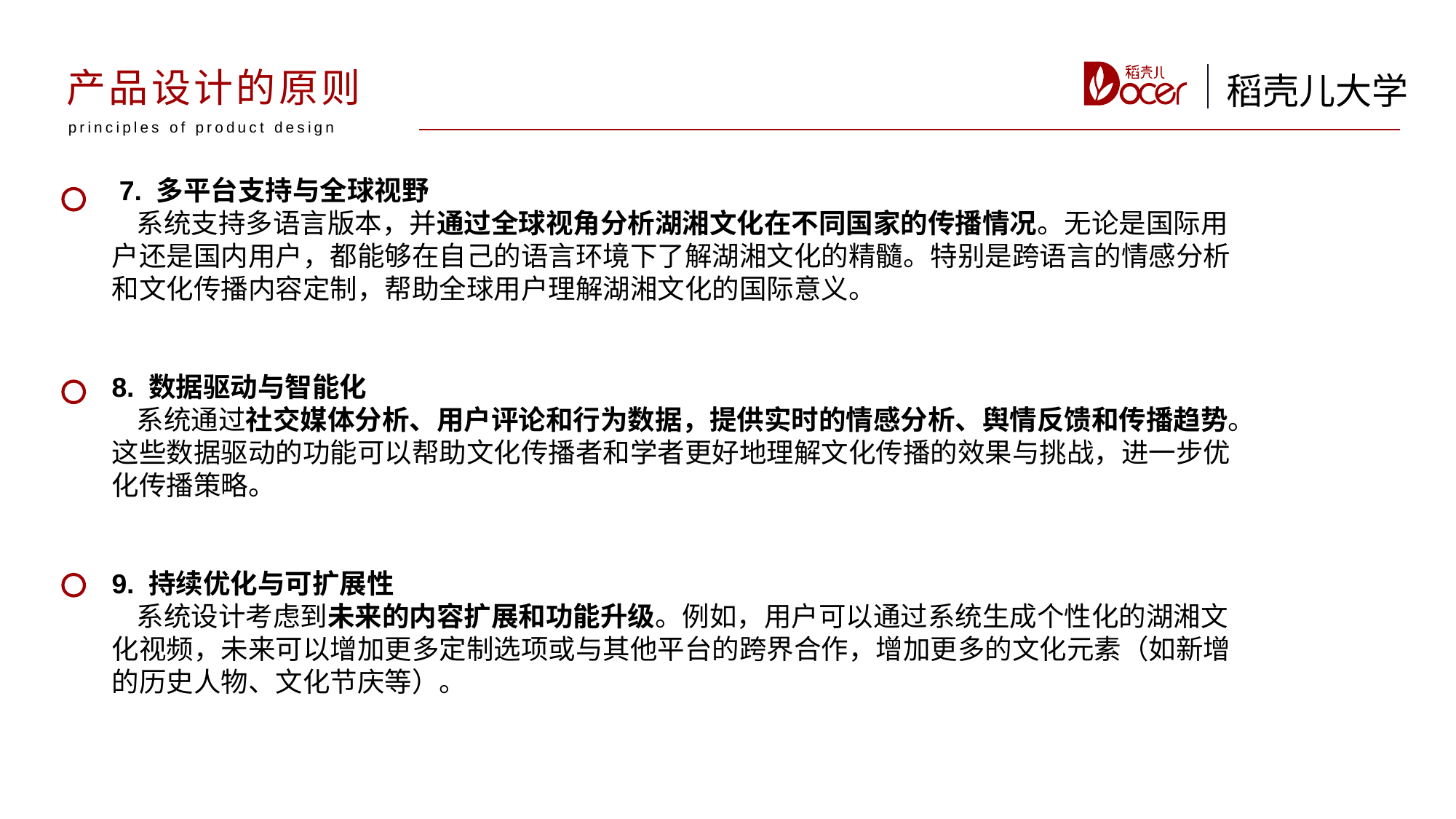

产品设计的原则

稻壳儿大学
principles of product design
 7. 多平台支持与全球视野
   系统支持多语言版本，并通过全球视角分析湖湘文化在不同国家的传播情况。无论是国际用户还是国内用户，都能够在自己的语言环境下了解湖湘文化的精髓。特别是跨语言的情感分析和文化传播内容定制，帮助全球用户理解湖湘文化的国际意义。

8. 数据驱动与智能化
   系统通过社交媒体分析、用户评论和行为数据，提供实时的情感分析、舆情反馈和传播趋势。这些数据驱动的功能可以帮助文化传播者和学者更好地理解文化传播的效果与挑战，进一步优化传播策略。

9. 持续优化与可扩展性
   系统设计考虑到未来的内容扩展和功能升级。例如，用户可以通过系统生成个性化的湖湘文化视频，未来可以增加更多定制选项或与其他平台的跨界合作，增加更多的文化元素（如新增的历史人物、文化节庆等）。